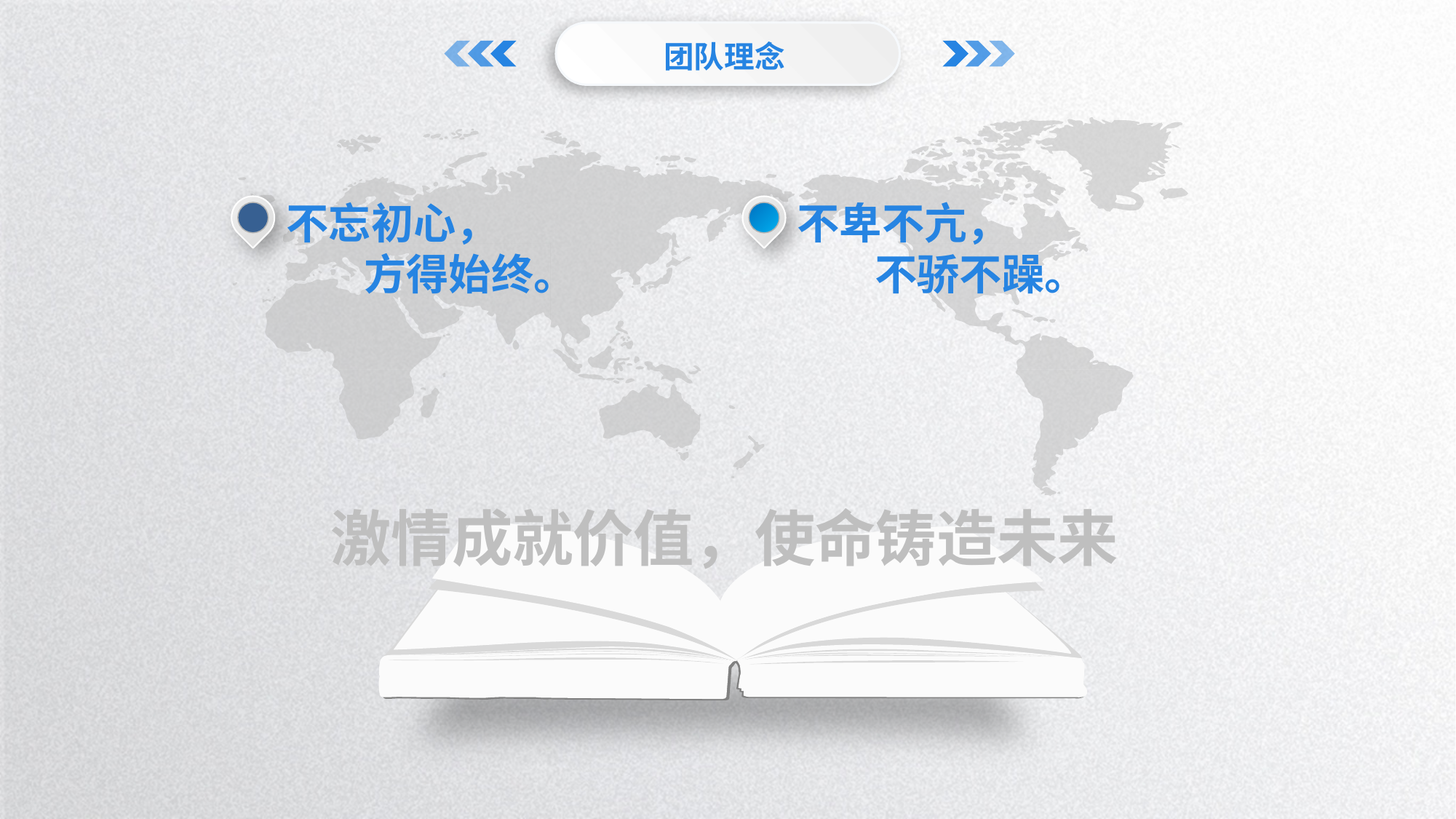

团队理念

不忘初心，
       方得始终。

不卑不亢，
       不骄不躁。

激情成就价值，使命铸造未来